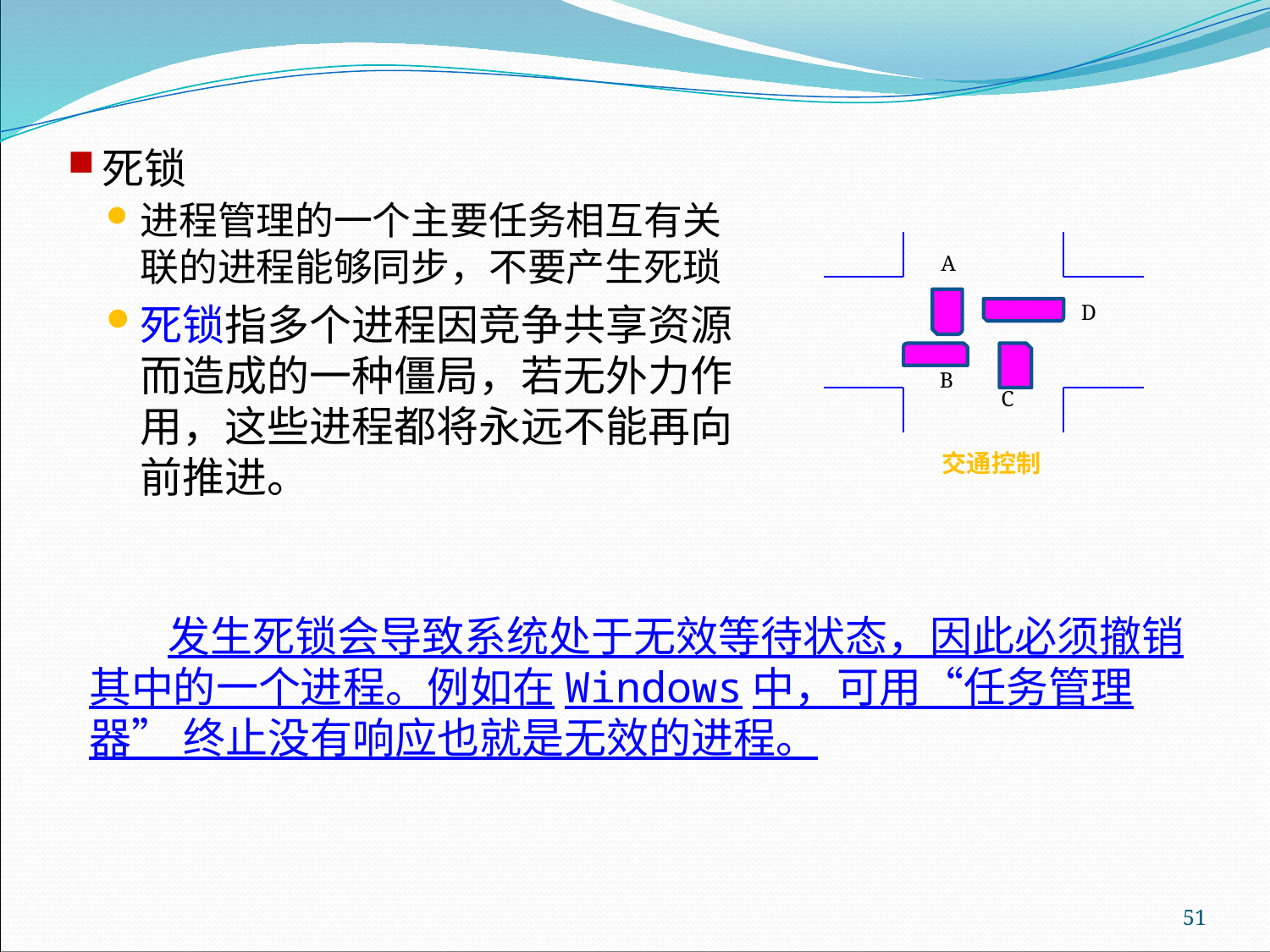

死锁
进程管理的一个主要任务相互有关联的进程能够同步，不要产生死琐
死锁指多个进程因竞争共享资源而造成的一种僵局，若无外力作用，这些进程都将永远不能再向前推进。

A
D
B
C
交通控制

        发生死锁会导致系统处于无效等待状态，因此必须撤销其中的一个进程。例如在Windows中，可用“任务管理器” 终止没有响应也就是无效的进程。

51